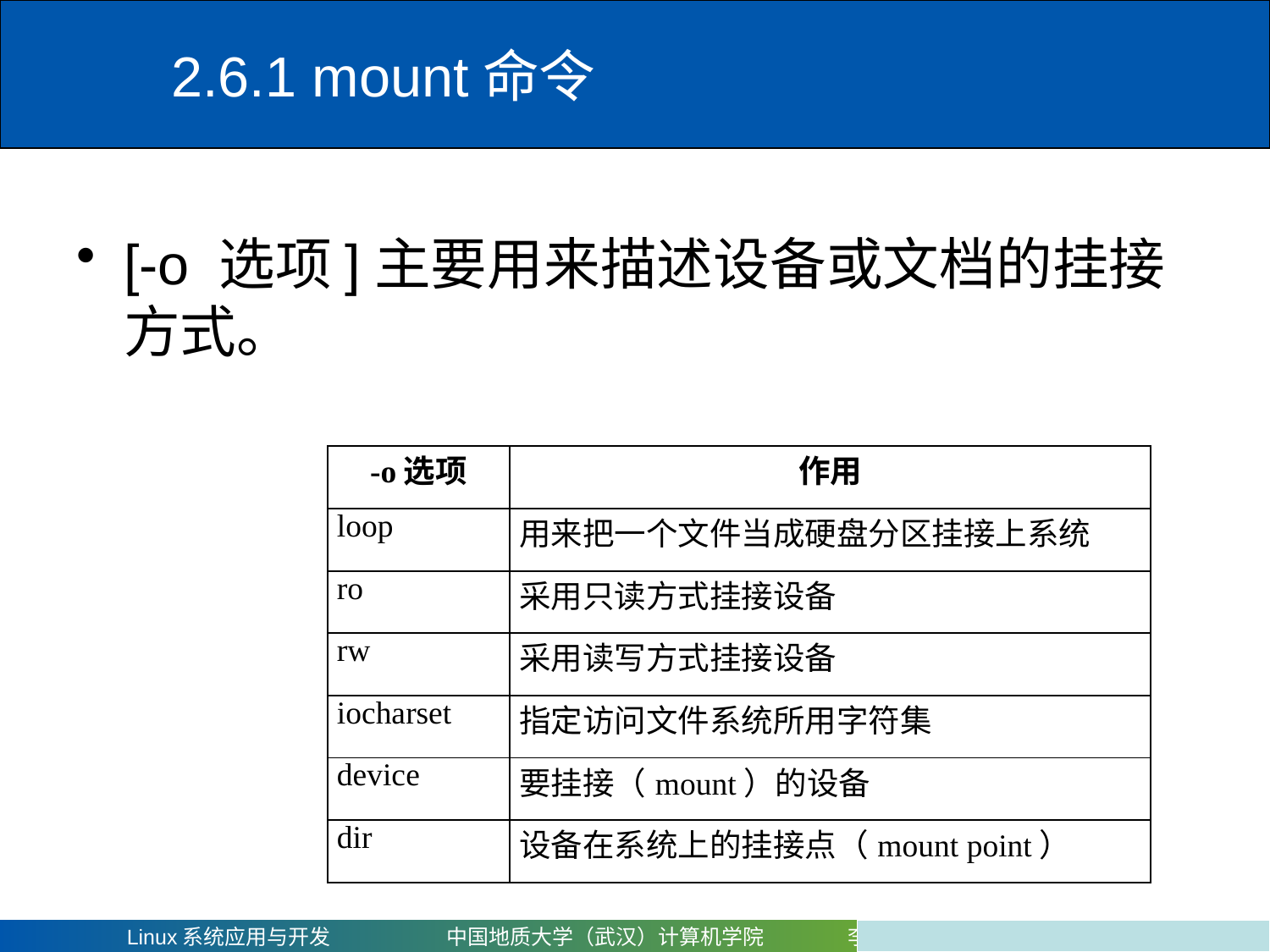

# 2.6.1 mount命令
[-o 选项]主要用来描述设备或文档的挂接方式。
| -o选项 | 作用 |
| --- | --- |
| loop | 用来把一个文件当成硬盘分区挂接上系统 |
| ro | 采用只读方式挂接设备 |
| rw | 采用读写方式挂接设备 |
| iocharset | 指定访问文件系统所用字符集 |
| device | 要挂接（mount）的设备 |
| dir | 设备在系统上的挂接点（mount point） |